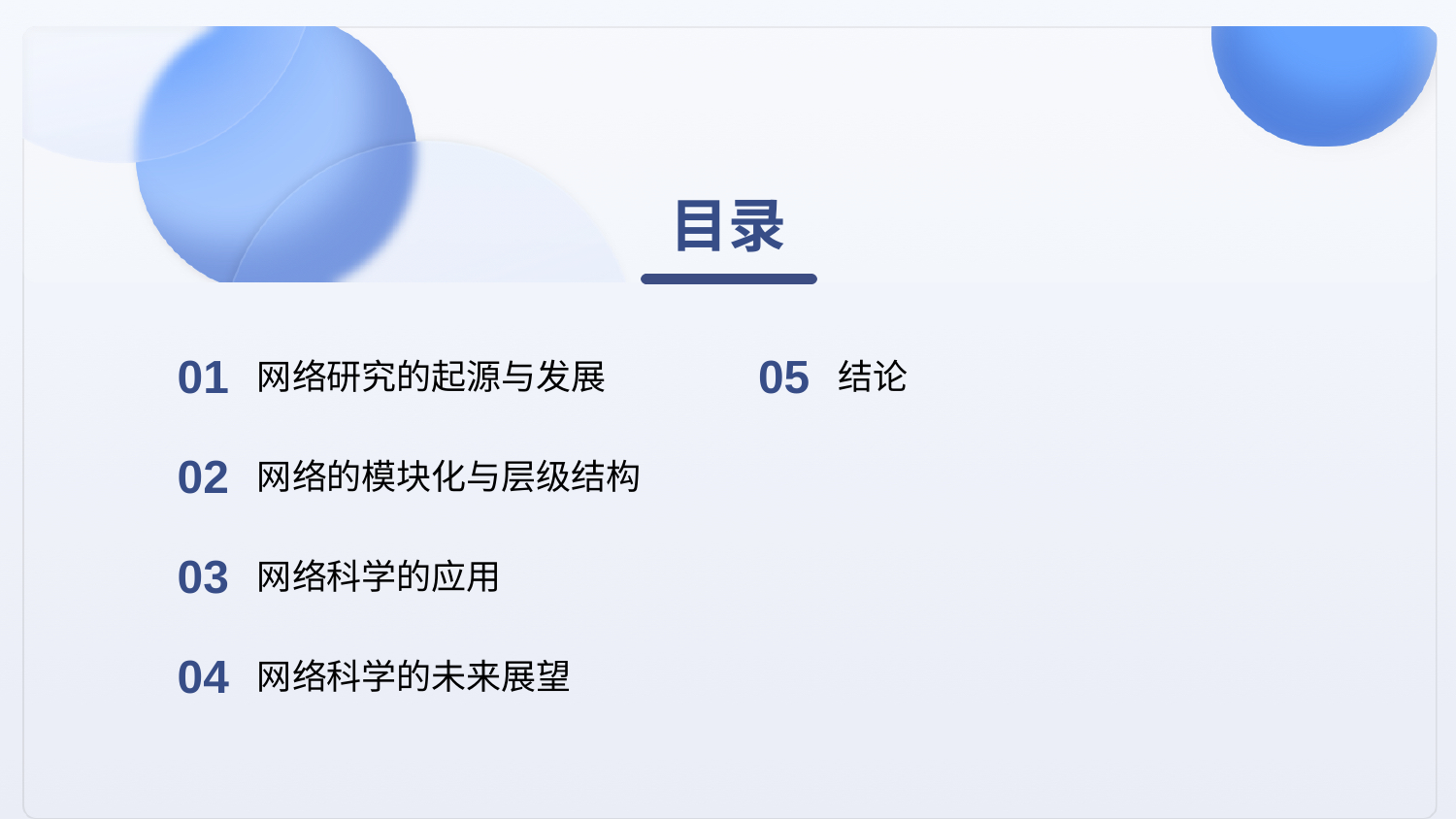

目录
01
05
网络研究的起源与发展
结论
02
网络的模块化与层级结构
03
网络科学的应用
04
网络科学的未来展望